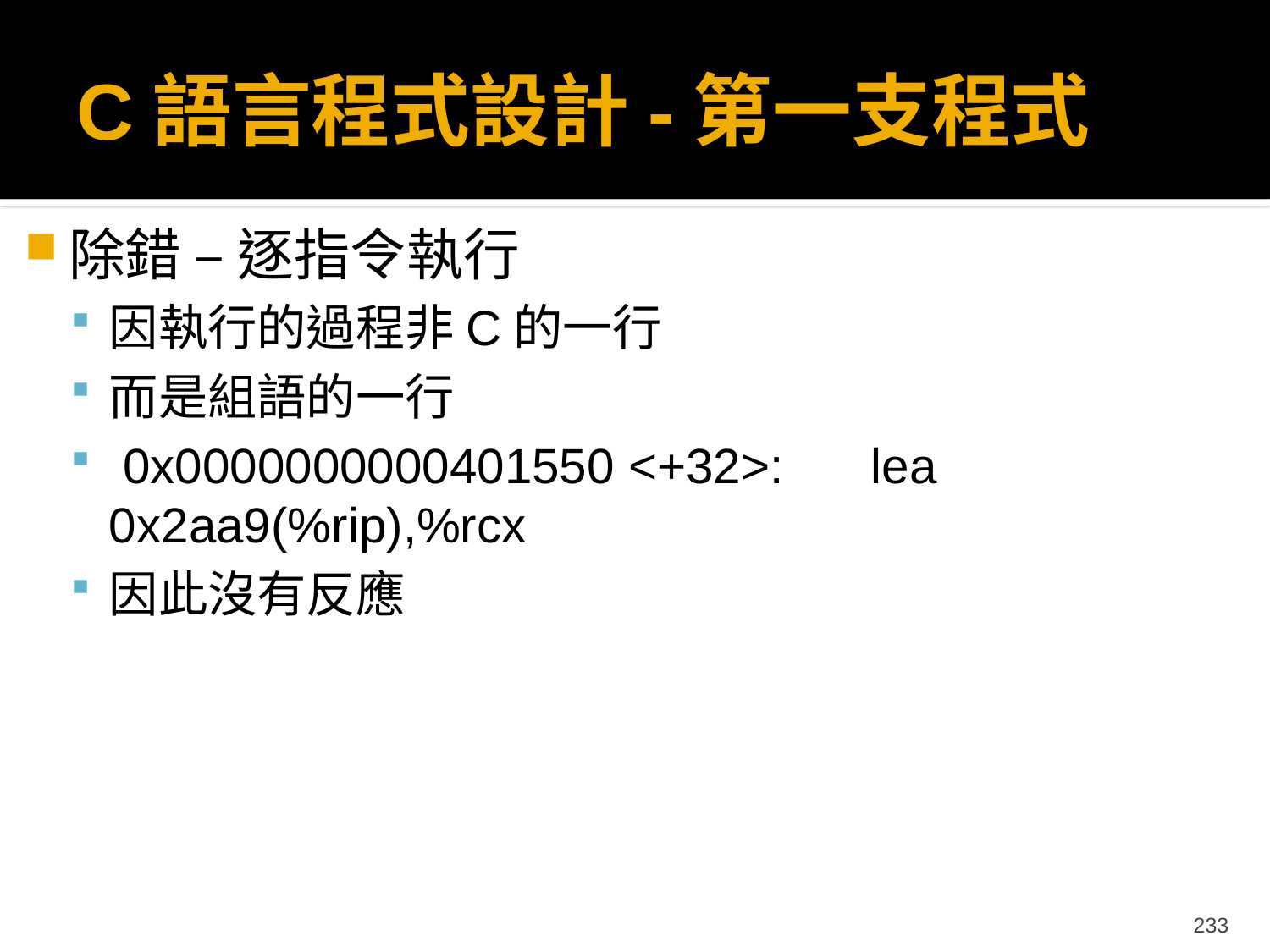

# C語言程式設計-第一支程式
除錯 – 逐指令執行
因執行的過程非C的一行
而是組語的一行
 0x0000000000401550 <+32>:	lea    0x2aa9(%rip),%rcx
因此沒有反應
233